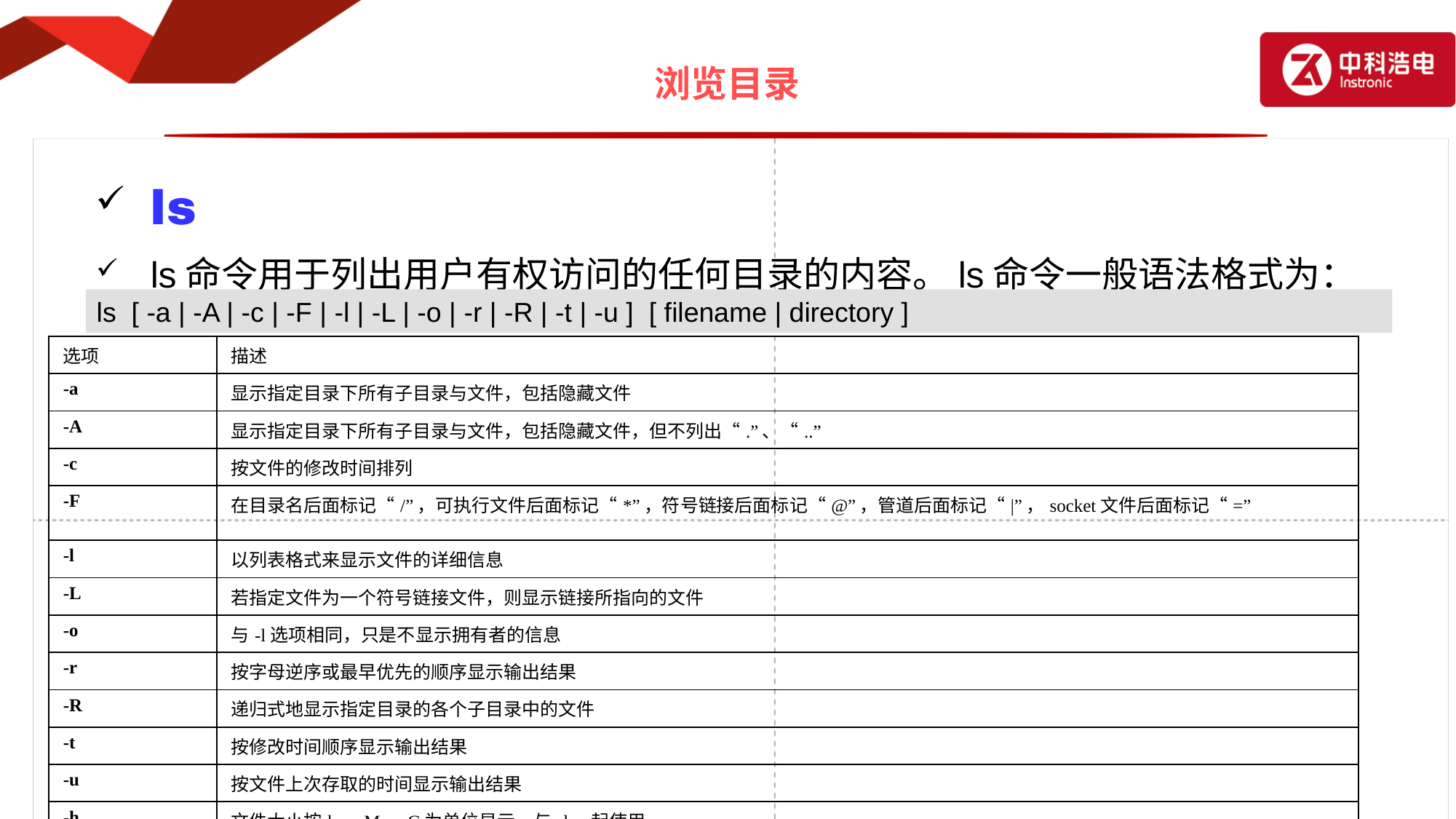

# 浏览目录
ls
ls命令用于列出用户有权访问的任何目录的内容。ls命令一般语法格式为：
ls  [ -a | -A | -c | -F | -l | -L | -o | -r | -R | -t | -u ]  [ filename | directory ]
| 选项 | 描述 |
| --- | --- |
| -a | 显示指定目录下所有子目录与文件，包括隐藏文件 |
| -A | 显示指定目录下所有子目录与文件，包括隐藏文件，但不列出“.”、“..” |
| -c | 按文件的修改时间排列 |
| -F | 在目录名后面标记“/”，可执行文件后面标记“\*”，符号链接后面标记“@”，管道后面标记“|”，socket文件后面标记“=” |
| -l | 以列表格式来显示文件的详细信息 |
| -L | 若指定文件为一个符号链接文件，则显示链接所指向的文件 |
| -o | 与-l选项相同，只是不显示拥有者的信息 |
| -r | 按字母逆序或最早优先的顺序显示输出结果 |
| -R | 递归式地显示指定目录的各个子目录中的文件 |
| -t | 按修改时间顺序显示输出结果 |
| -u | 按文件上次存取的时间显示输出结果 |
| -h | 文件大小按k、M、G为单位显示，与-l一起使用 |